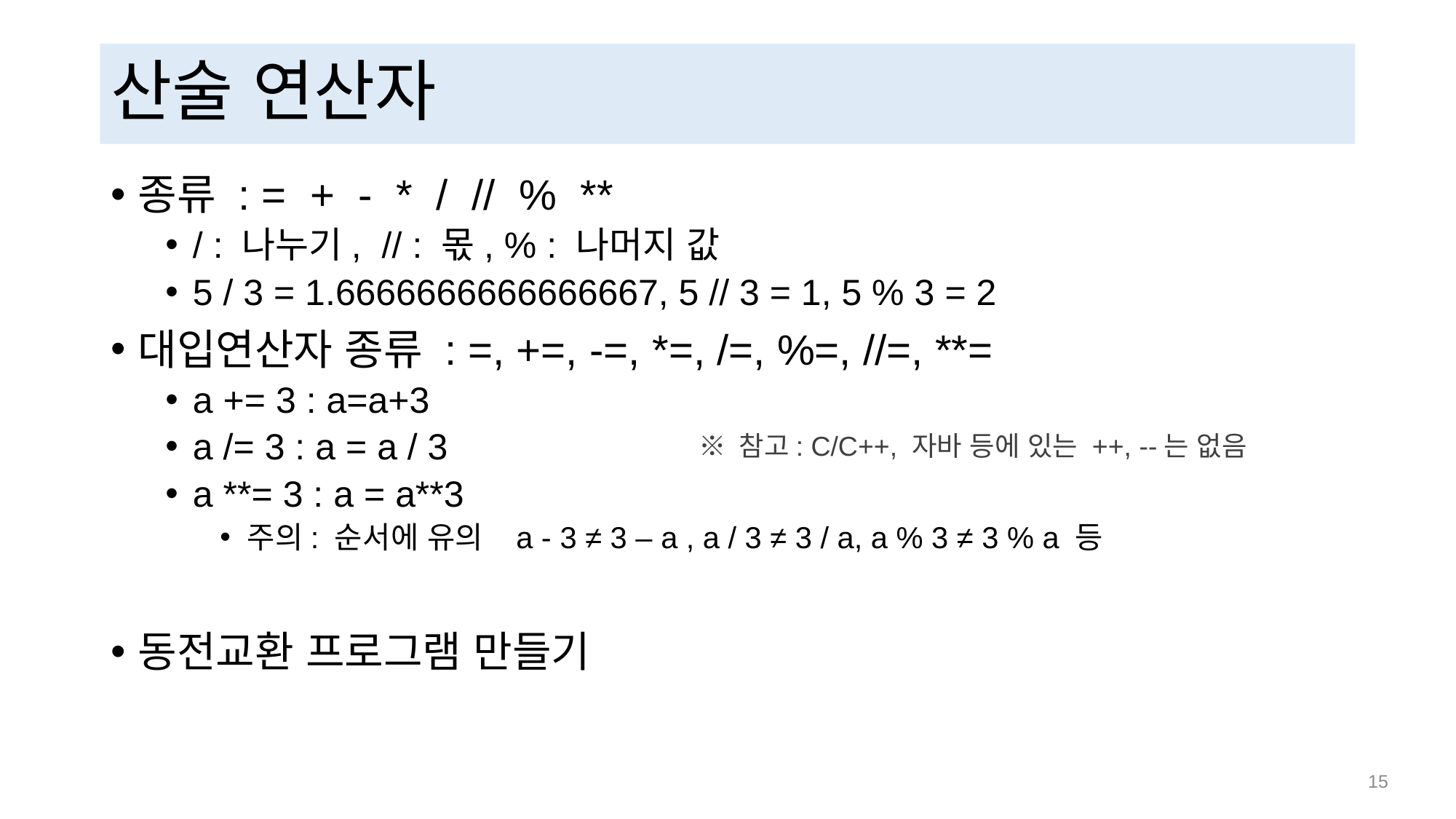

# 산술 연산자
종류 : =  +  -  *  /  //  %  **
/ : 나누기,  // : 몫, % : 나머지 값
5 / 3 = 1.6666666666666667, 5 // 3 = 1, 5 % 3 = 2
대입연산자 종류 : =, +=, -=, *=, /=, %=, //=, **=
a += 3 : a=a+3
a /= 3 : a = a / 3
a **= 3 : a = a**3
주의: 순서에 유의   a - 3 ≠ 3 – a , a / 3 ≠ 3 / a, a % 3 ≠ 3 % a 등

동전교환 프로그램 만들기

※ 참고: C/C++, 자바 등에 있는 ++, --는 없음

 15